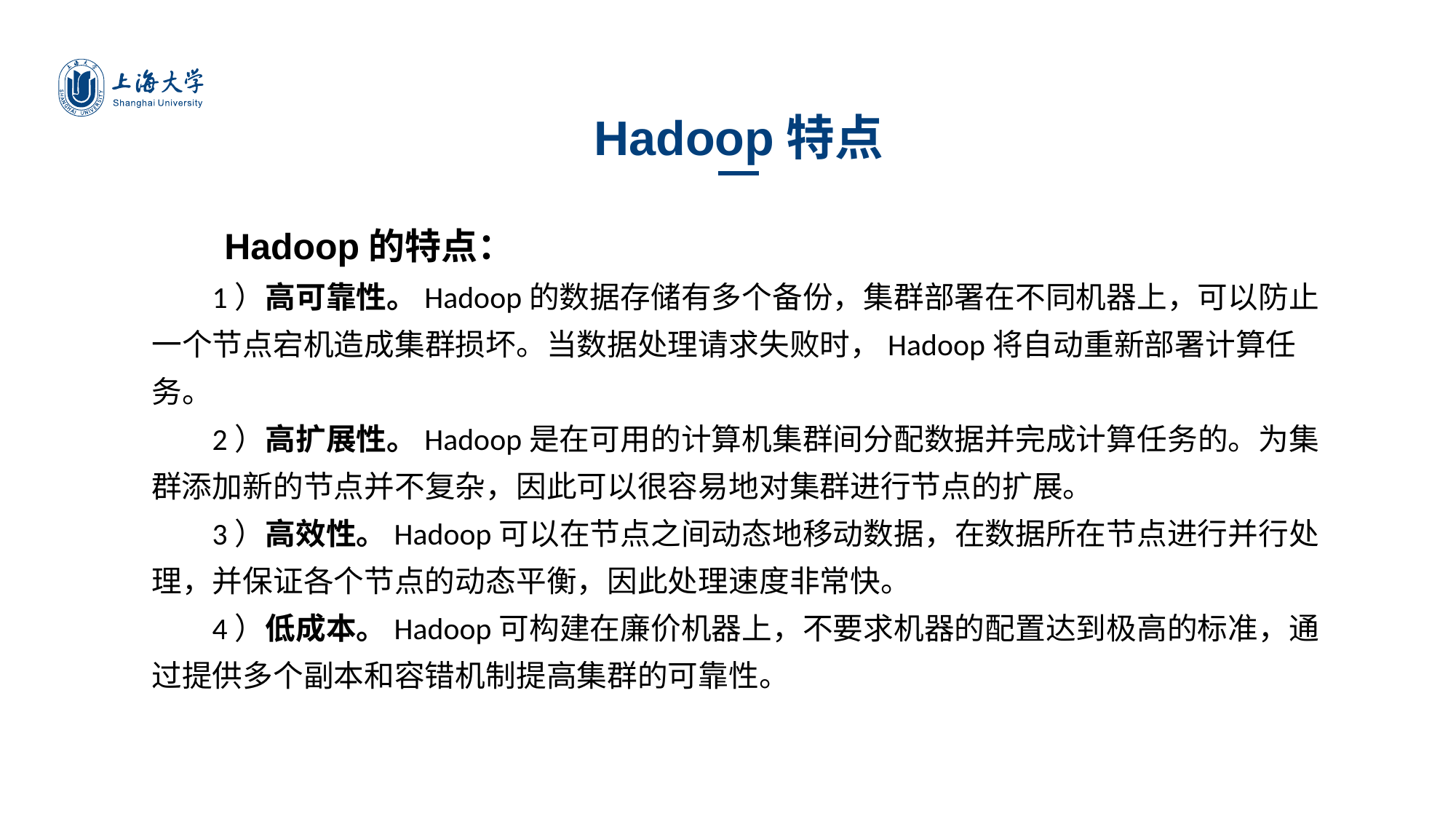

Hadoop特点
Hadoop的特点：
1）高可靠性。Hadoop的数据存储有多个备份，集群部署在不同机器上，可以防止一个节点宕机造成集群损坏。当数据处理请求失败时，Hadoop将自动重新部署计算任务。
2）高扩展性。Hadoop是在可用的计算机集群间分配数据并完成计算任务的。为集群添加新的节点并不复杂，因此可以很容易地对集群进行节点的扩展。
3）高效性。Hadoop可以在节点之间动态地移动数据，在数据所在节点进行并行处理，并保证各个节点的动态平衡，因此处理速度非常快。
4）低成本。Hadoop可构建在廉价机器上，不要求机器的配置达到极高的标准，通过提供多个副本和容错机制提高集群的可靠性。